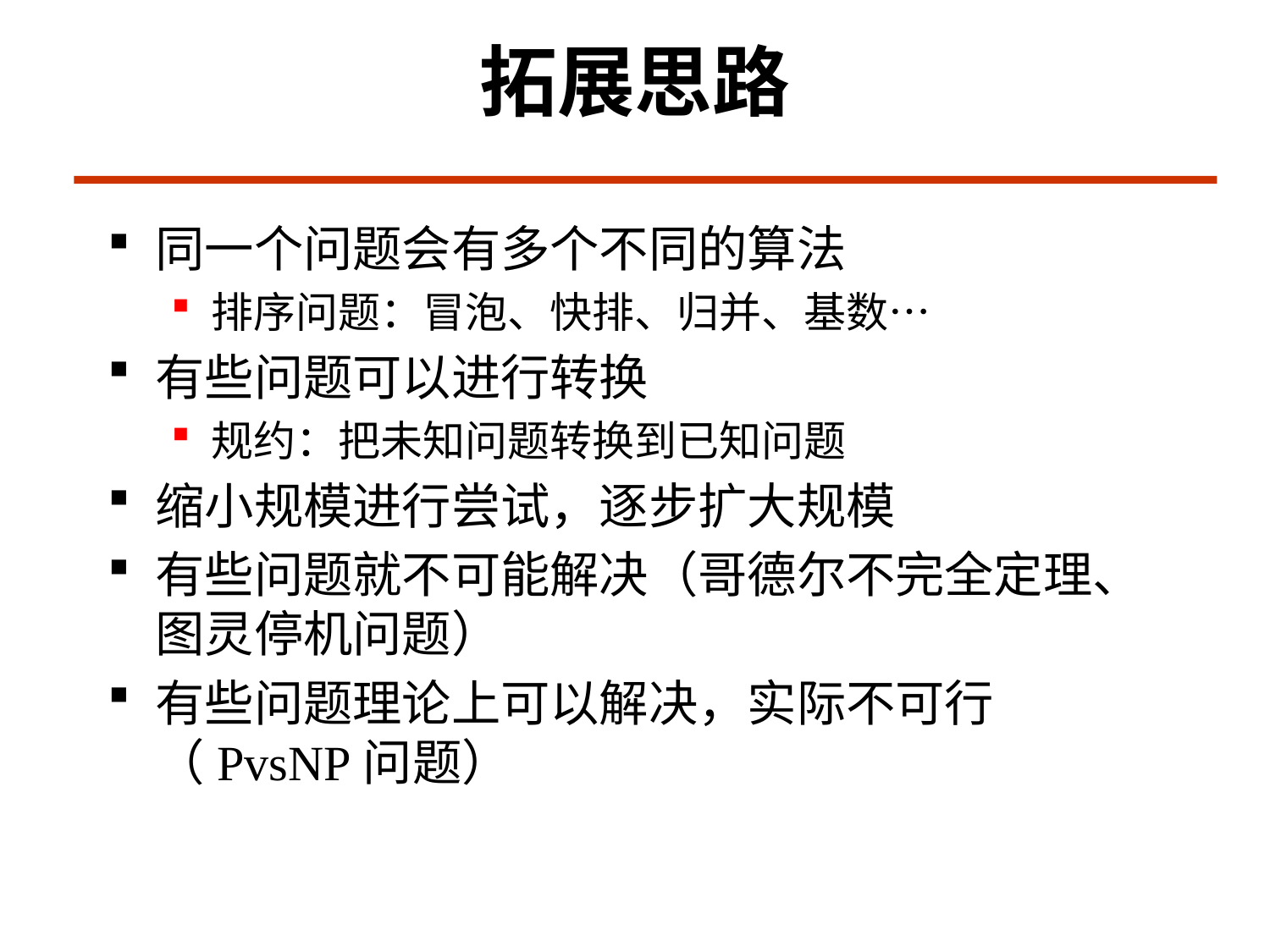

# 拓展思路
同一个问题会有多个不同的算法
排序问题：冒泡、快排、归并、基数…
有些问题可以进行转换
规约：把未知问题转换到已知问题
缩小规模进行尝试，逐步扩大规模
有些问题就不可能解决（哥德尔不完全定理、图灵停机问题）
有些问题理论上可以解决，实际不可行（PvsNP问题）